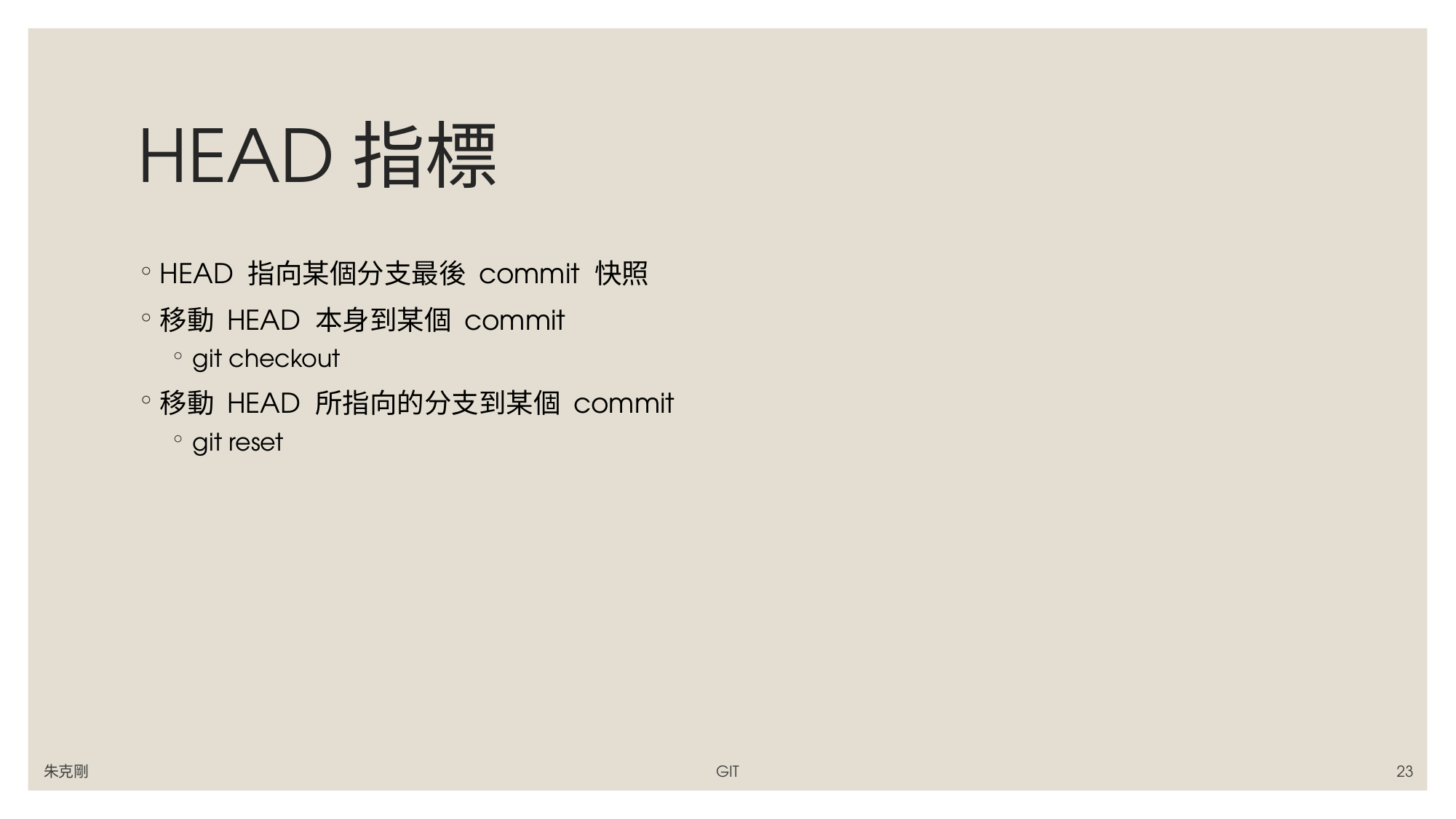

# HEAD指標
HEAD 指向某個分支最後 commit 快照
移動 HEAD 本身到某個 commit
git checkout
移動 HEAD 所指向的分支到某個 commit
git reset
朱克剛
GIT
23